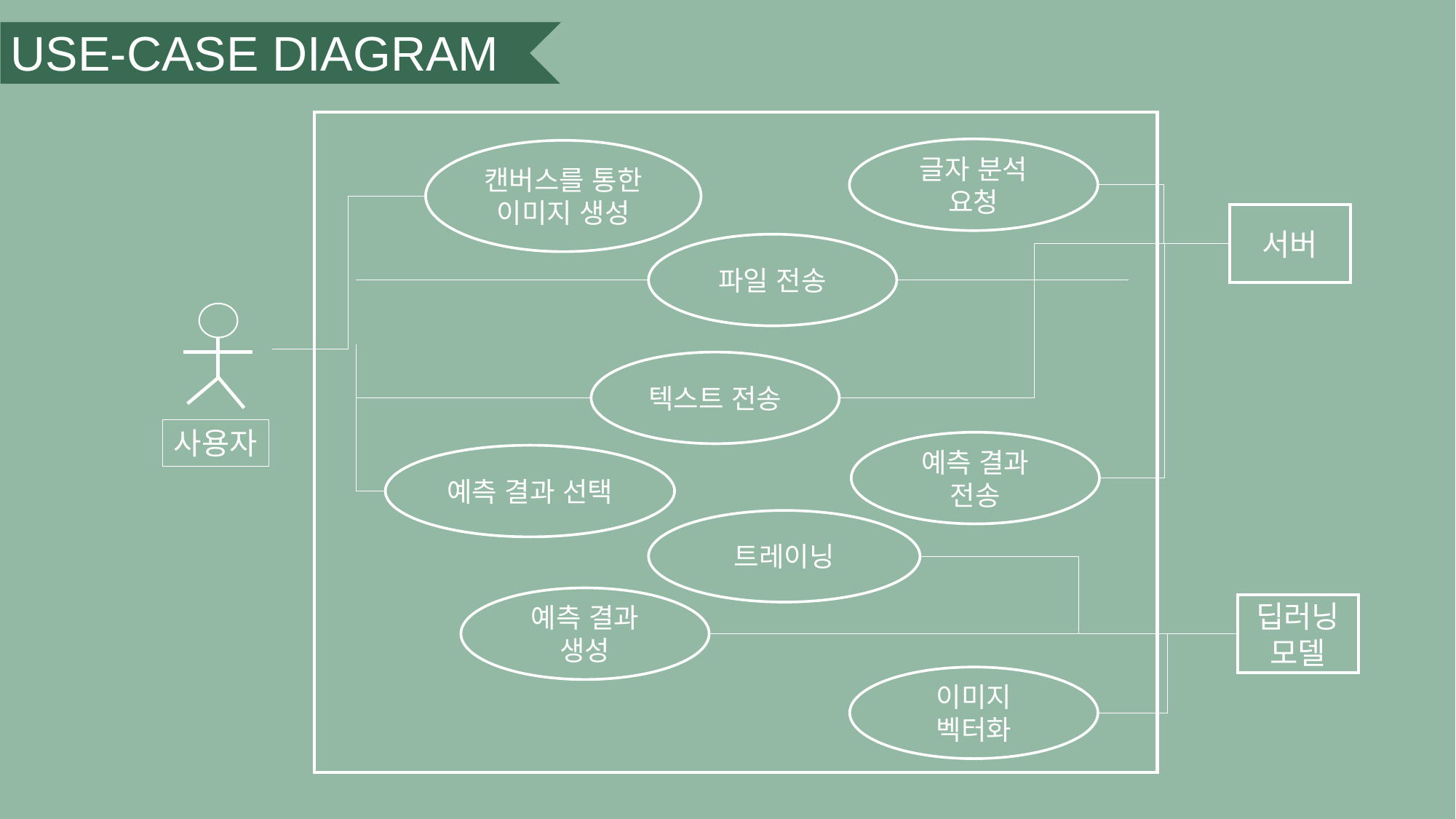

USE-CASE DIAGRAM

글자 분석
요청
캔버스를 통한 이미지 생성
서버
파일 전송

텍스트 전송
사용자
예측 결과
전송
예측 결과 선택
트레이닝
예측 결과
생성
딥러닝
모델
이미지
벡터화